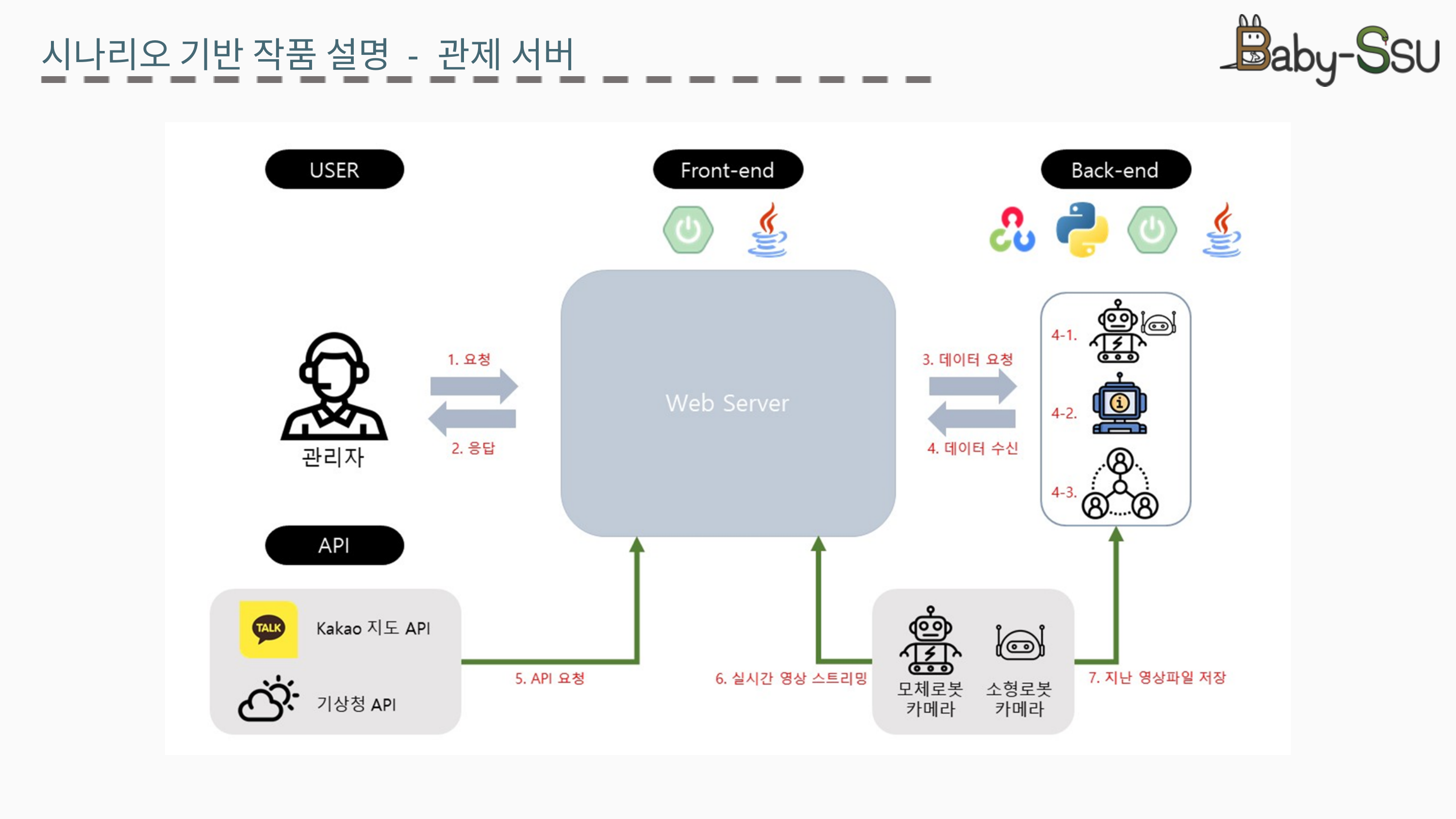

시나리오 기반 작품 설명 - 관제 서버